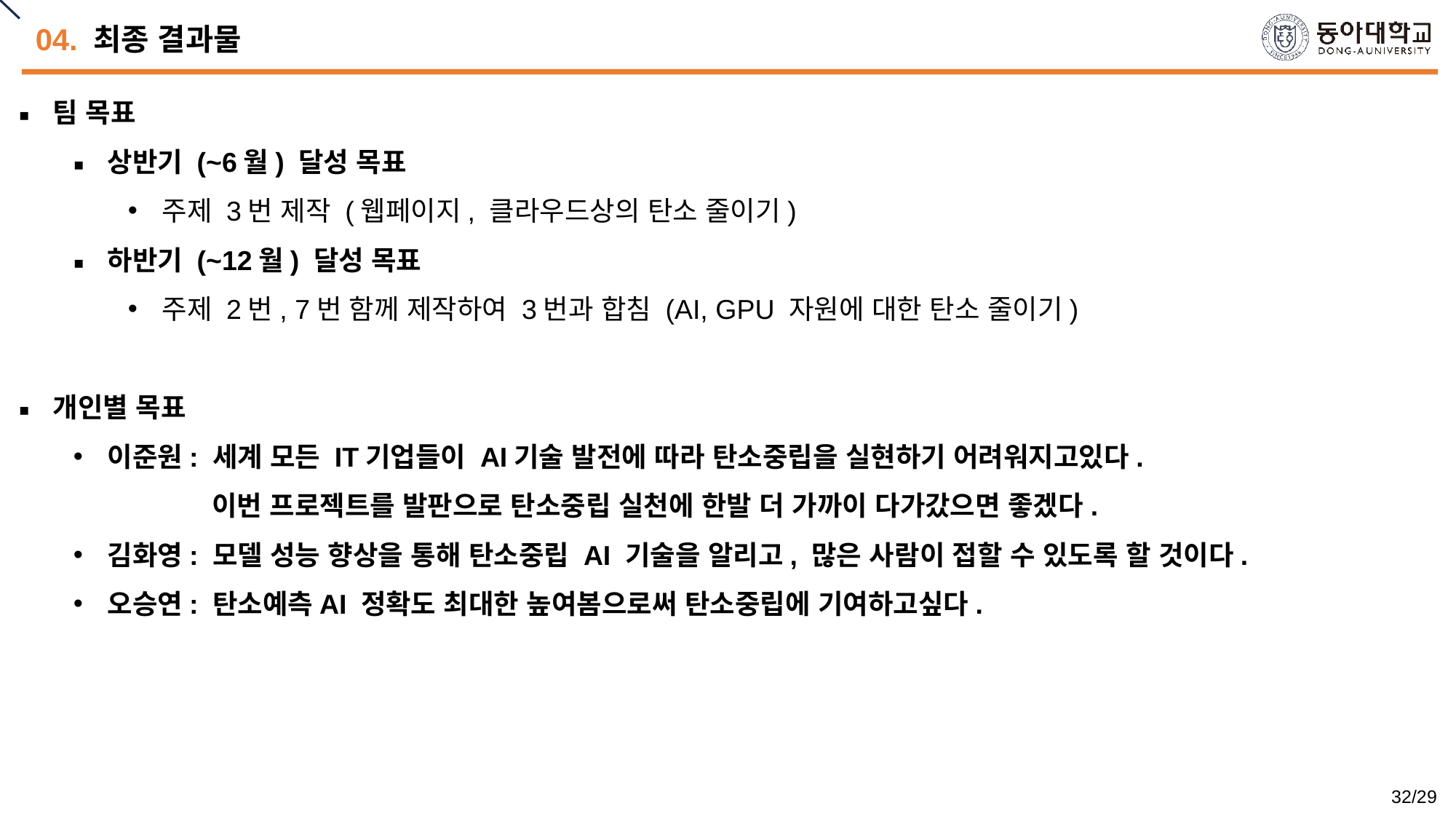

# 04. 최종 결과물
팀 목표
상반기 (~6월) 달성 목표
주제 3번 제작 (웹페이지, 클라우드상의 탄소 줄이기)
하반기 (~12월) 달성 목표
주제 2번, 7번 함께 제작하여 3번과 합침 (AI, GPU 자원에 대한 탄소 줄이기)

개인별 목표
이준원: 세계 모든 IT기업들이 AI기술 발전에 따라 탄소중립을 실현하기 어려워지고있다.
   이번 프로젝트를 발판으로 탄소중립 실천에 한발 더 가까이 다가갔으면 좋겠다.
김화영: 모델 성능 향상을 통해 탄소중립 AI 기술을 알리고, 많은 사람이 접할 수 있도록 할 것이다.
오승연: 탄소예측AI 정확도 최대한 높여봄으로써 탄소중립에 기여하고싶다.